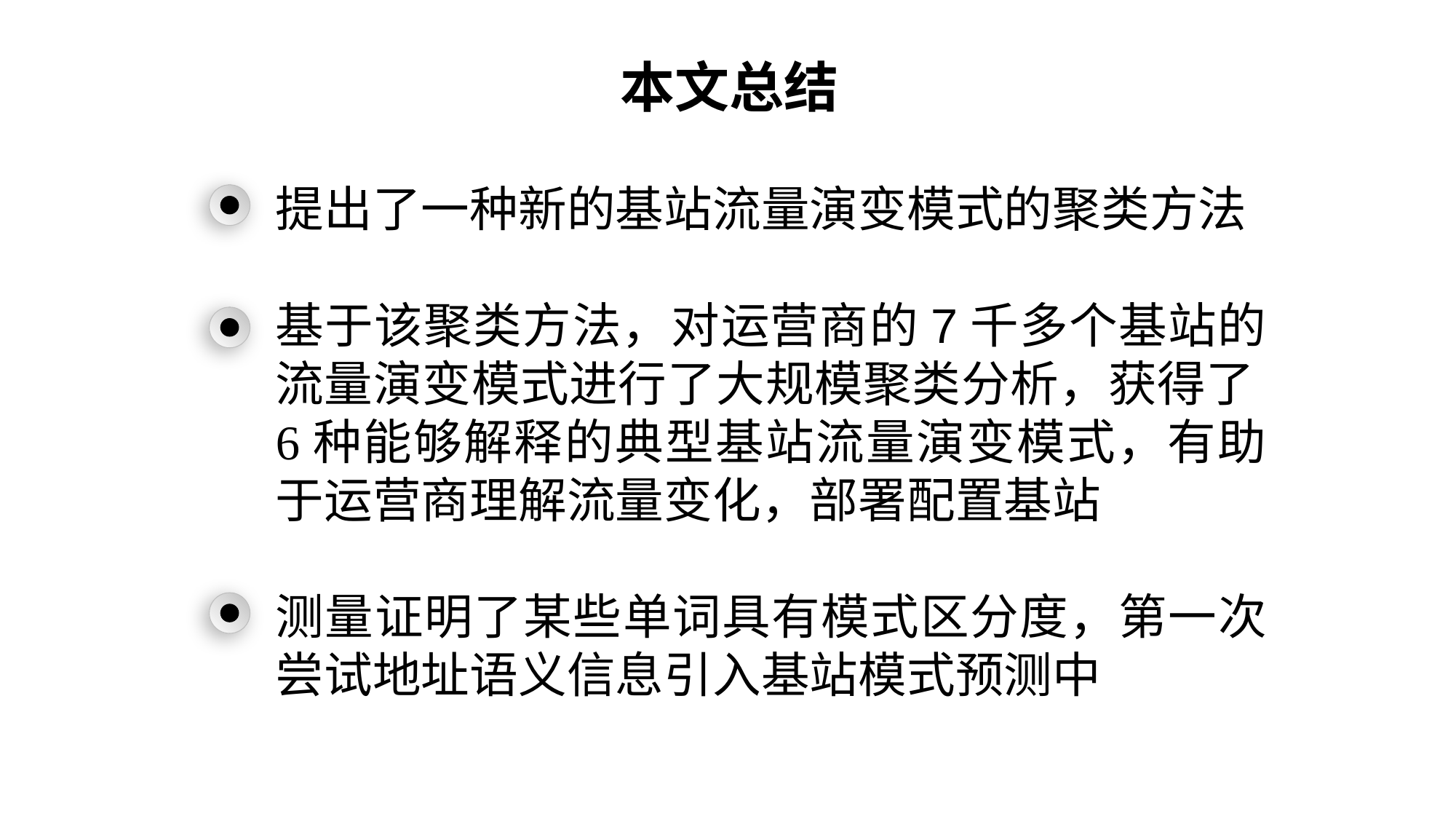

本文总结
提出了一种新的基站流量演变模式的聚类方法

基于该聚类方法，对运营商的7千多个基站的流量演变模式进行了大规模聚类分析，获得了6种能够解释的典型基站流量演变模式，有助于运营商理解流量变化，部署配置基站

测量证明了某些单词具有模式区分度，第一次尝试地址语义信息引入基站模式预测中